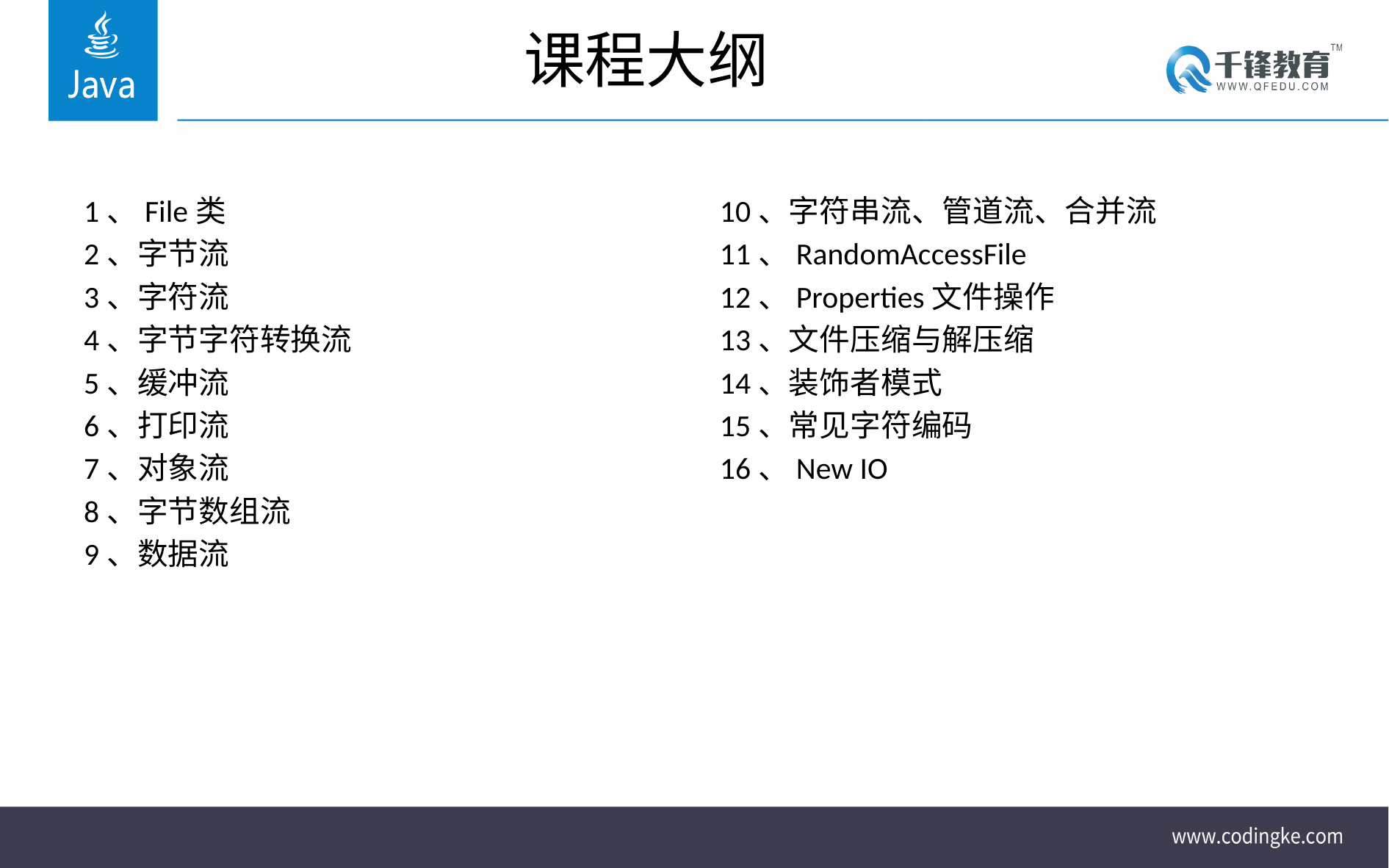

# 课程大纲
1、File类
2、字节流
3、字符流
4、字节字符转换流
5、缓冲流
6、打印流
7、对象流
8、字节数组流
9、数据流

10、字符串流、管道流、合并流
11、RandomAccessFile
12、Properties文件操作
13、文件压缩与解压缩
14、装饰者模式
15、常见字符编码
16、New IO